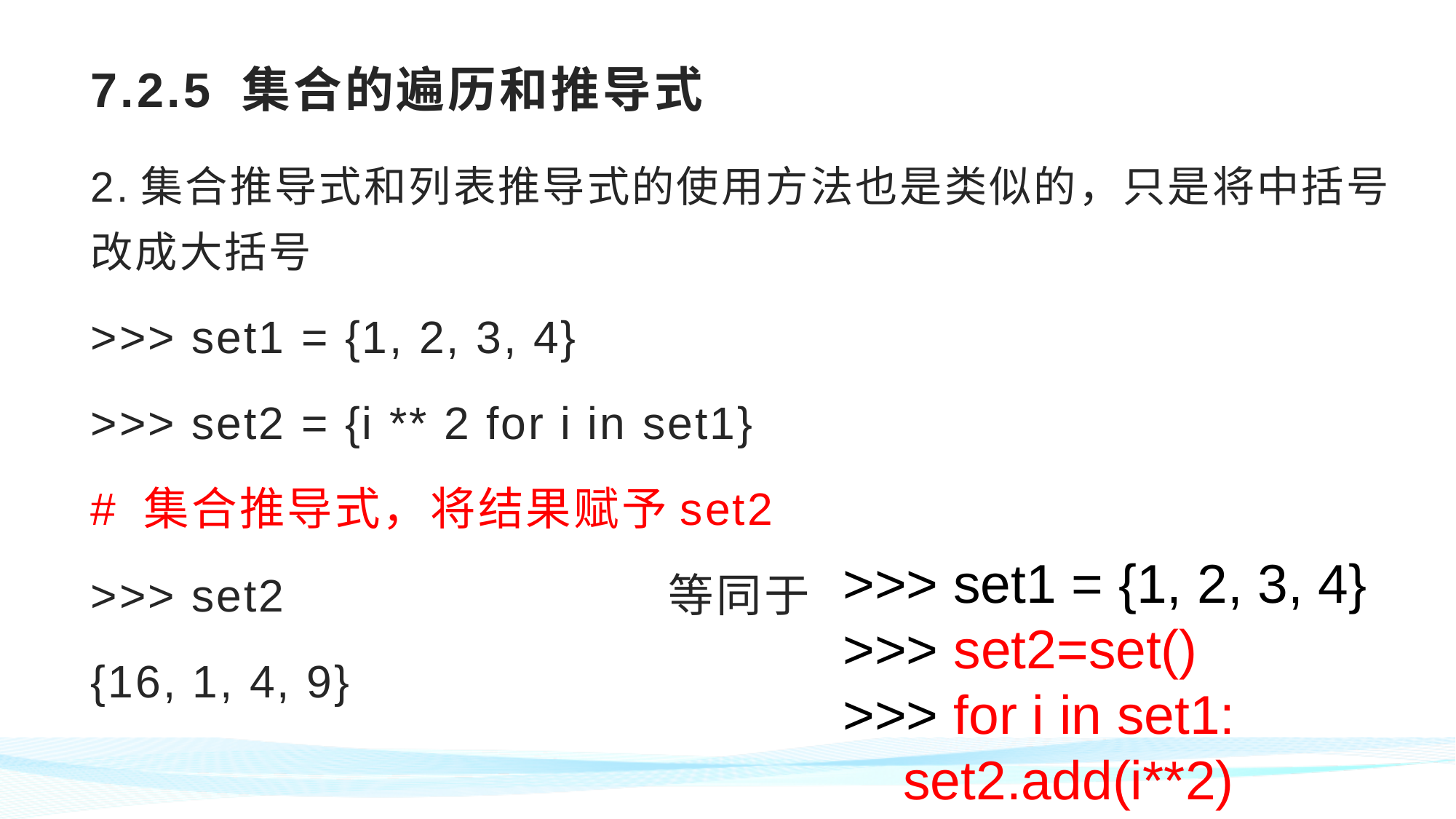

# 7.2.5 集合的遍历和推导式
2.集合推导式和列表推导式的使用方法也是类似的，只是将中括号改成大括号
>>> set1 = {1, 2, 3, 4}
>>> set2 = {i ** 2 for i in set1}
# 集合推导式，将结果赋予set2
>>> set2                         等同于
{16, 1, 4, 9}
>>> set1 = {1, 2, 3, 4}
>>> set2=set()
>>> for i in set1:
    set2.add(i**2)
103